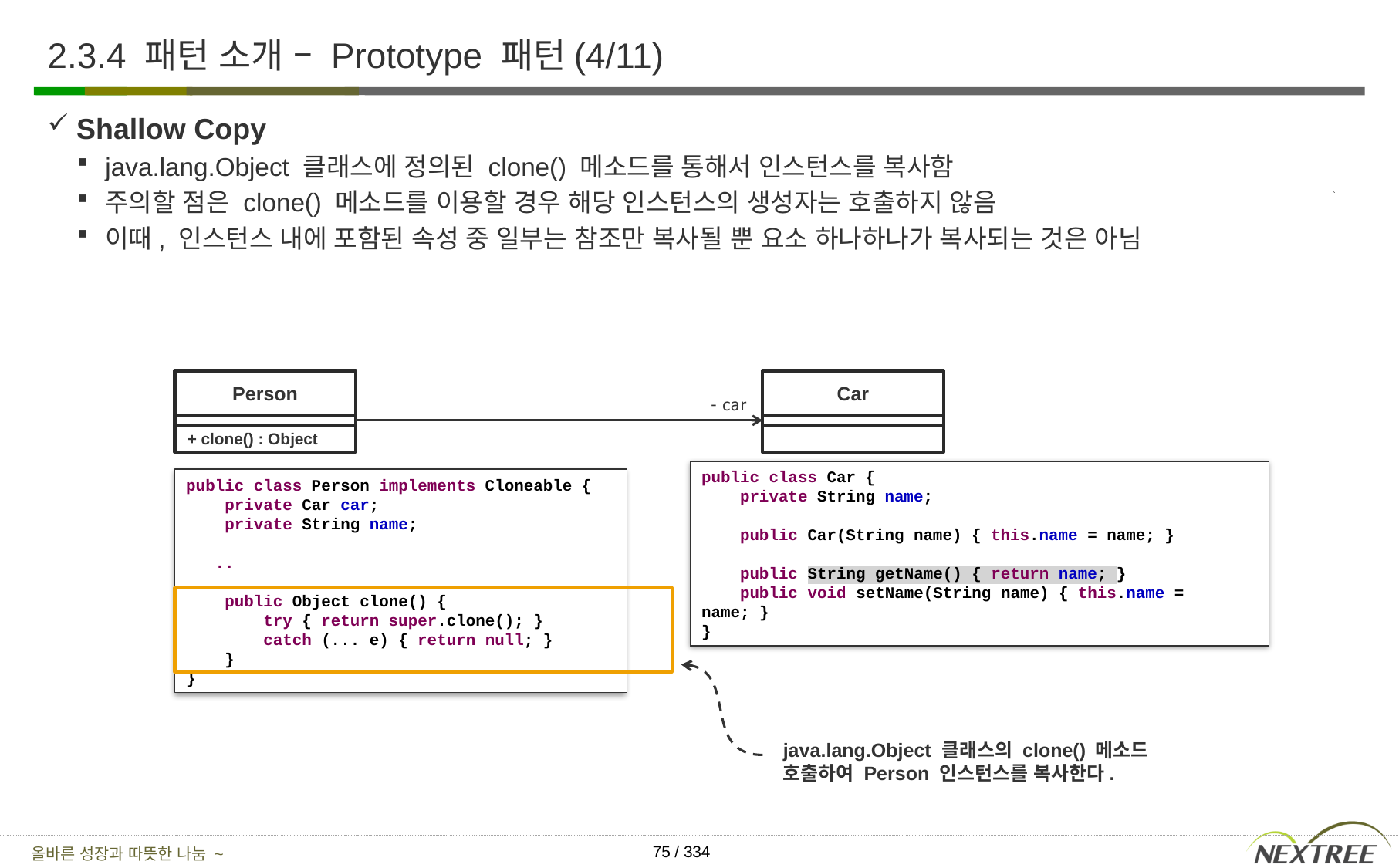

# 2.3.4 패턴 소개 – Prototype 패턴(4/11)
Shallow Copy
java.lang.Object 클래스에 정의된 clone() 메소드를 통해서 인스턴스를 복사함
주의할 점은 clone() 메소드를 이용할 경우 해당 인스턴스의 생성자는 호출하지 않음
이때, 인스턴스 내에 포함된 속성 중 일부는 참조만 복사될 뿐 요소 하나하나가 복사되는 것은 아님
Person
Car
- car

+ clone() : Object

public class Car {
    private String name;

    public Car(String name) { this.name = name; }

    public String getName() { return name; }
    public void setName(String name) { this.name = name; }
}
public class Person implements Cloneable {
    private Car car;
    private String name;

   ..

    public Object clone() {
        try { return super.clone(); }
        catch (... e) { return null; }
    }
}

java.lang.Object 클래스의 clone() 메소드 호출하여 Person 인스턴스를 복사한다.